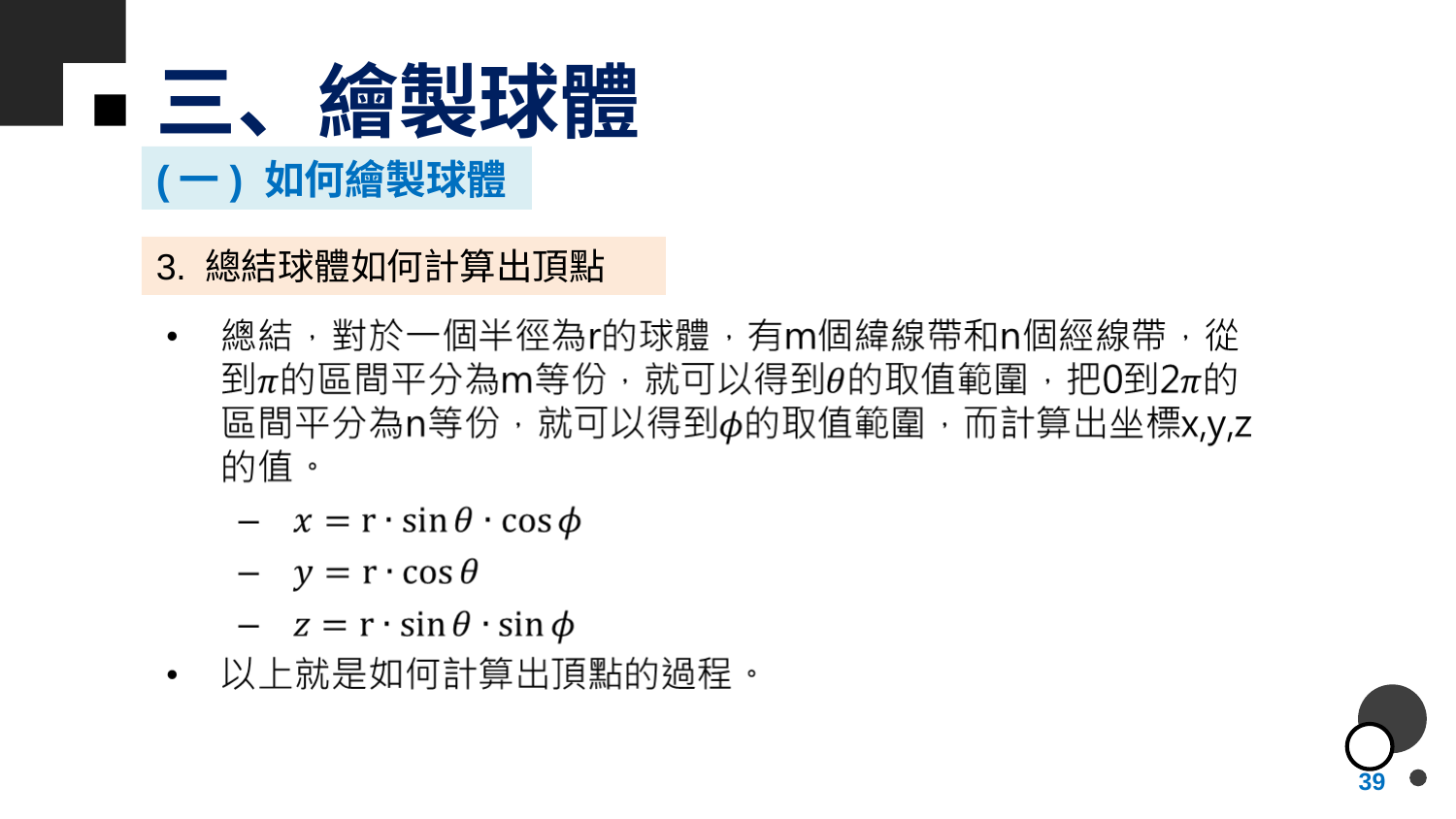

# 三、繪製球體
(一) 如何繪製球體
3. 總結球體如何計算出頂點

39